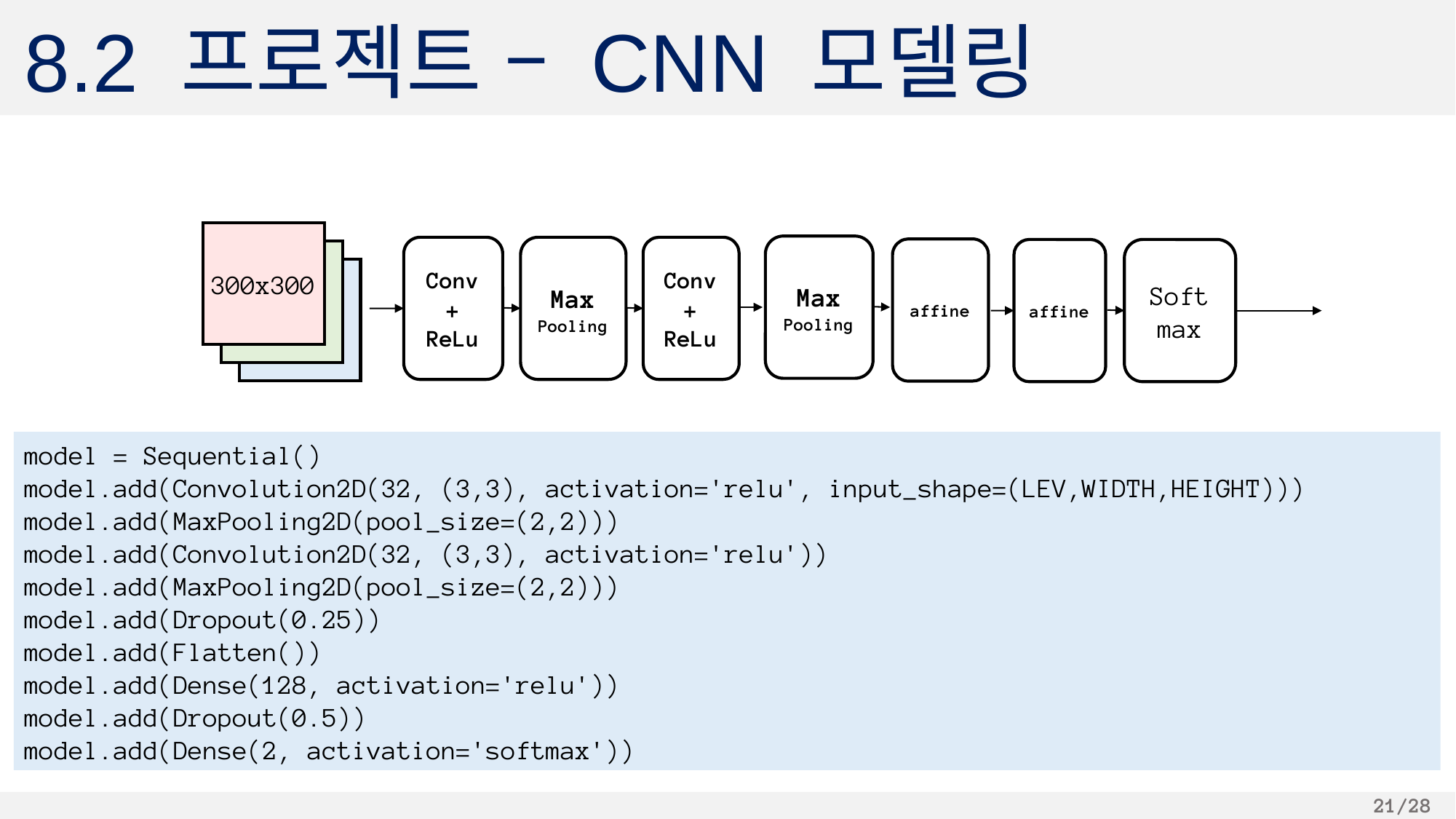

# 8.2 프로젝트 – CNN 모델링

Max
Pooling
Conv
+
ReLu
Max
Pooling
Conv
+
ReLu
affine
affine
Soft
max

300x300
model = Sequential()
model.add(Convolution2D(32, (3,3), activation='relu', input_shape=(LEV,WIDTH,HEIGHT)))
model.add(MaxPooling2D(pool_size=(2,2)))
model.add(Convolution2D(32, (3,3), activation='relu'))
model.add(MaxPooling2D(pool_size=(2,2)))
model.add(Dropout(0.25))
model.add(Flatten())
model.add(Dense(128, activation='relu'))
model.add(Dropout(0.5))
model.add(Dense(2, activation='softmax'))